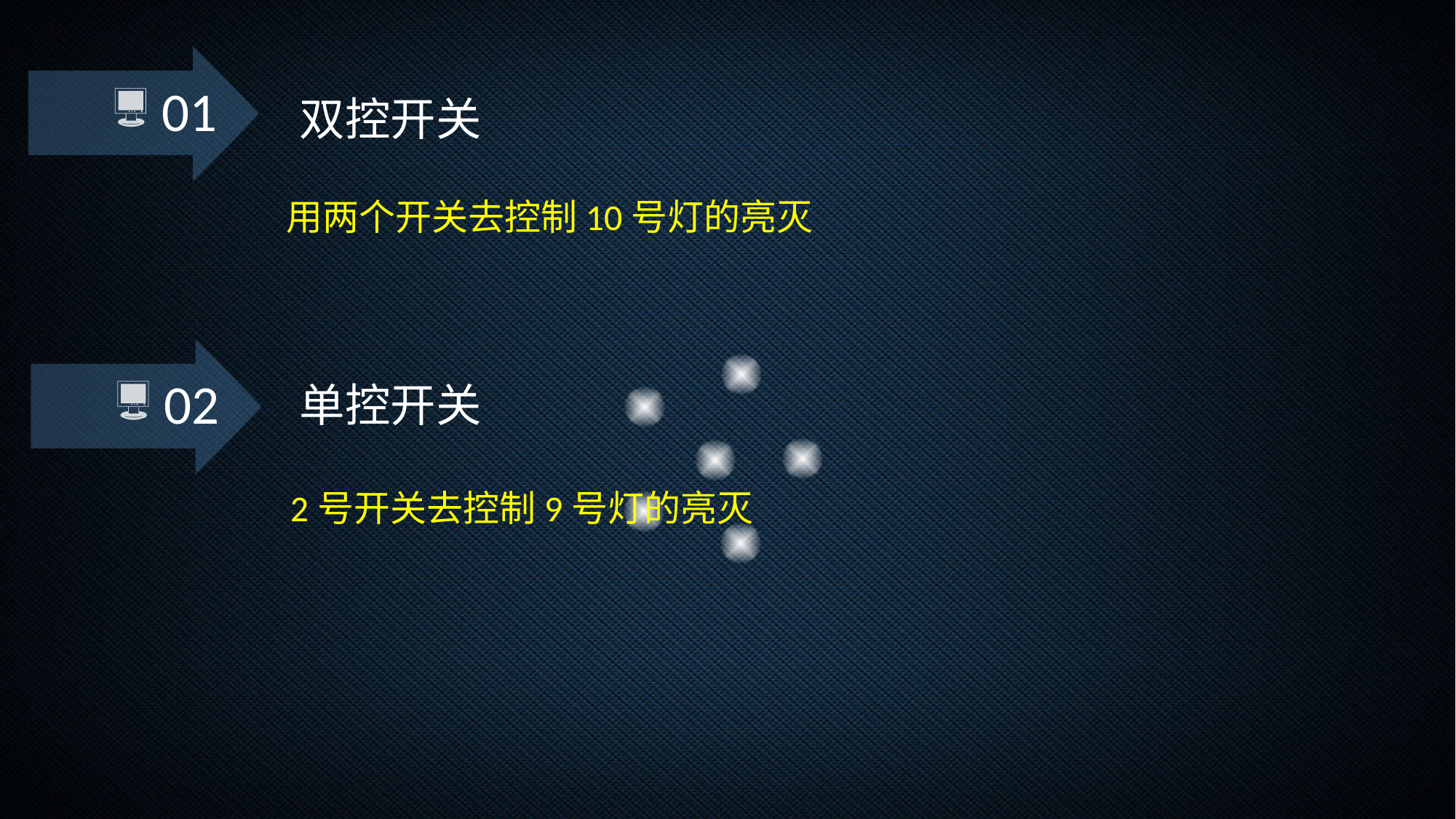

01

双控开关
用两个开关去控制10号灯的亮灭

02

单控开关

2号开关去控制9号灯的亮灭